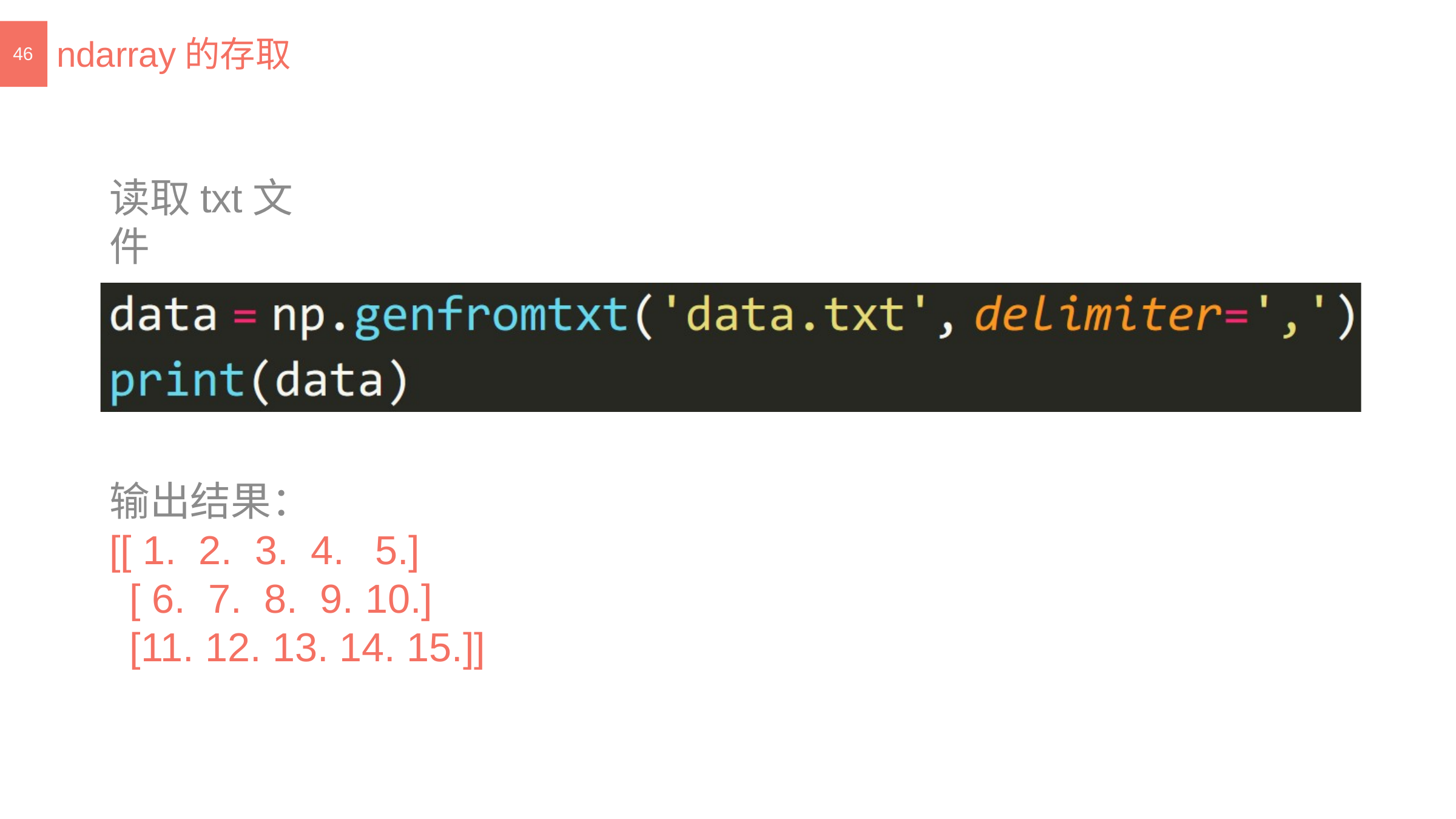

ndarray的存取
46
读取txt文件

输出结果：
[[ 1.  2.  3.  4. 5.]
[ 6.  7.  8.  9. 10.]
[11. 12. 13. 14. 15.]]